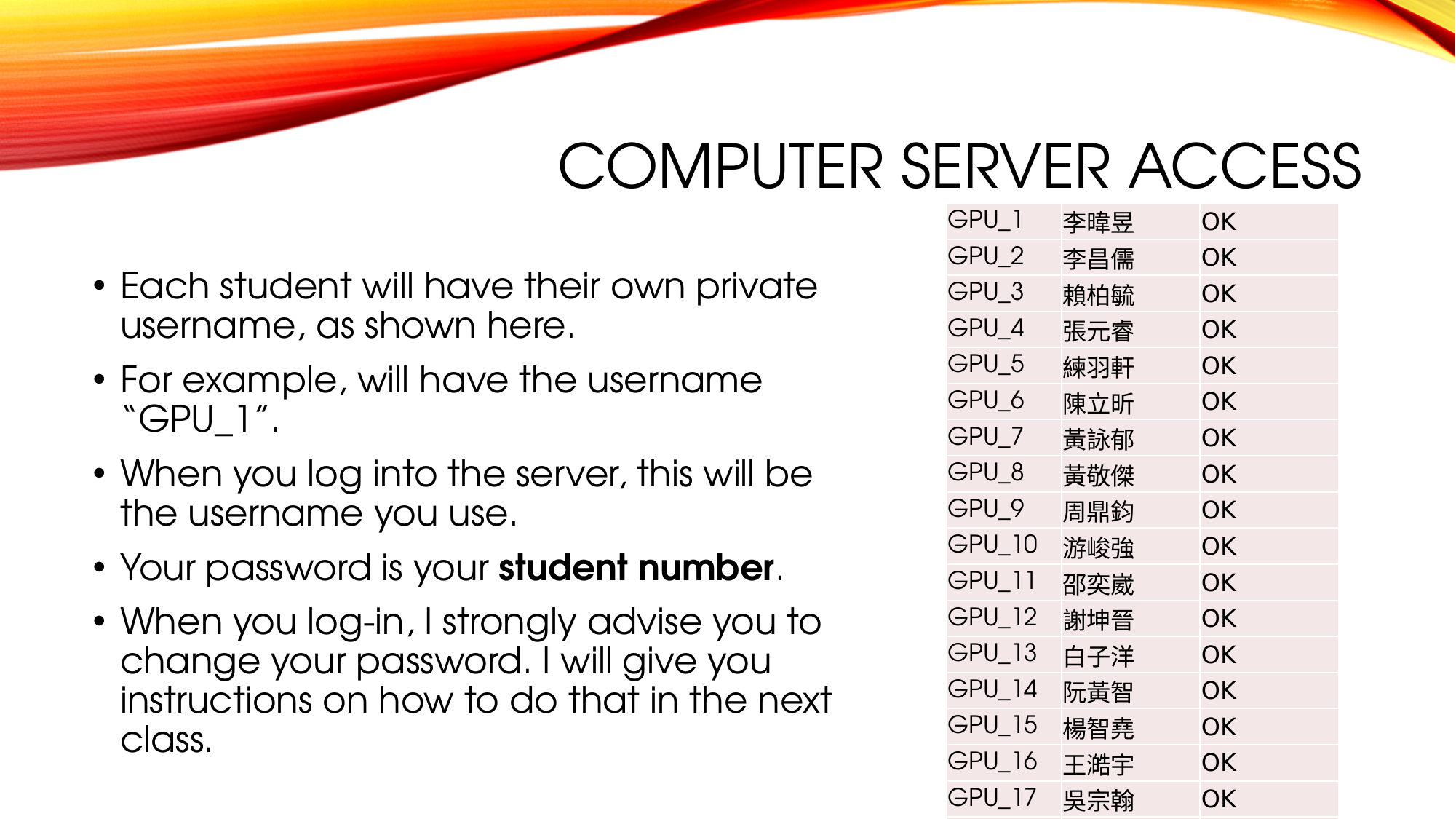

# Computer Server Access
| GPU\_1 | 李暐昱 | OK |
| --- | --- | --- |
| GPU\_2 | 李昌儒 | OK |
| GPU\_3 | 賴柏毓 | OK |
| GPU\_4 | 張元睿 | OK |
| GPU\_5 | 練羽軒 | OK |
| GPU\_6 | 陳立昕 | OK |
| GPU\_7 | 黃詠郁 | OK |
| GPU\_8 | 黃敬傑 | OK |
| GPU\_9 | 周鼎鈞 | OK |
| GPU\_10 | 游峻強 | OK |
| GPU\_11 | 邵奕崴 | OK |
| GPU\_12 | 謝坤晉 | OK |
| GPU\_13 | 白子洋 | OK |
| GPU\_14 | 阮黃智 | OK |
| GPU\_15 | 楊智堯 | OK |
| GPU\_16 | 王澔宇 | OK |
| GPU\_17 | 吳宗翰 | OK |
| GPU\_18 | 陳秉洋 | OK |
Each student will have their own private username, as shown here.
For example, will have the username “GPU_1”.
When you log into the server, this will be the username you use.
Your password is your student number.
When you log-in, I strongly advise you to change your password. I will give you instructions on how to do that in the next class.